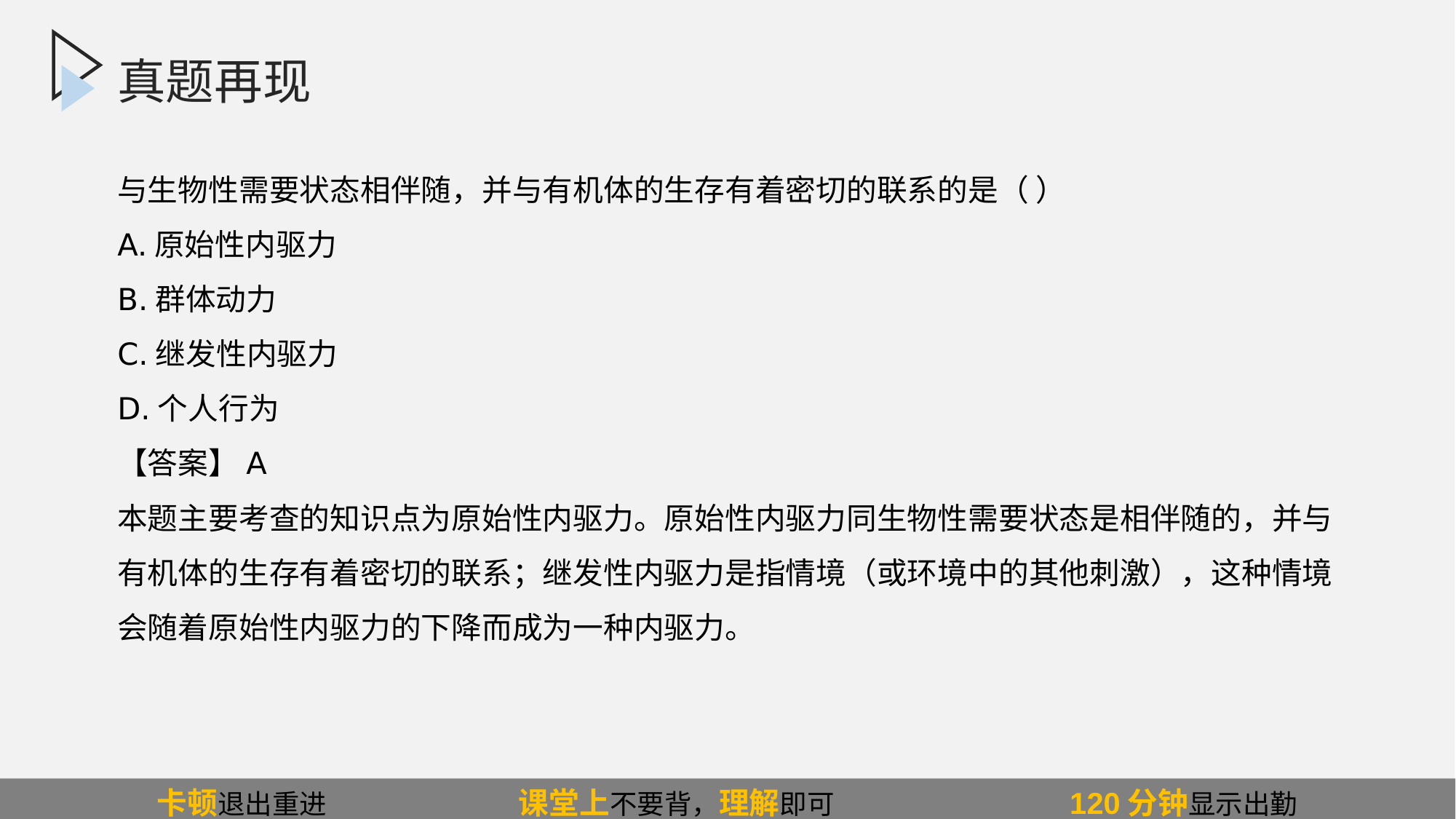

# 真题再现
与生物性需要状态相伴随，并与有机体的生存有着密切的联系的是（ ）
A.原始性内驱力
B.群体动力
C.继发性内驱力
D.个人行为
【答案】A
本题主要考查的知识点为原始性内驱力。原始性内驱力同生物性需要状态是相伴随的，并与有机体的生存有着密切的联系；继发性内驱力是指情境（或环境中的其他刺激），这种情境会随着原始性内驱力的下降而成为一种内驱力。